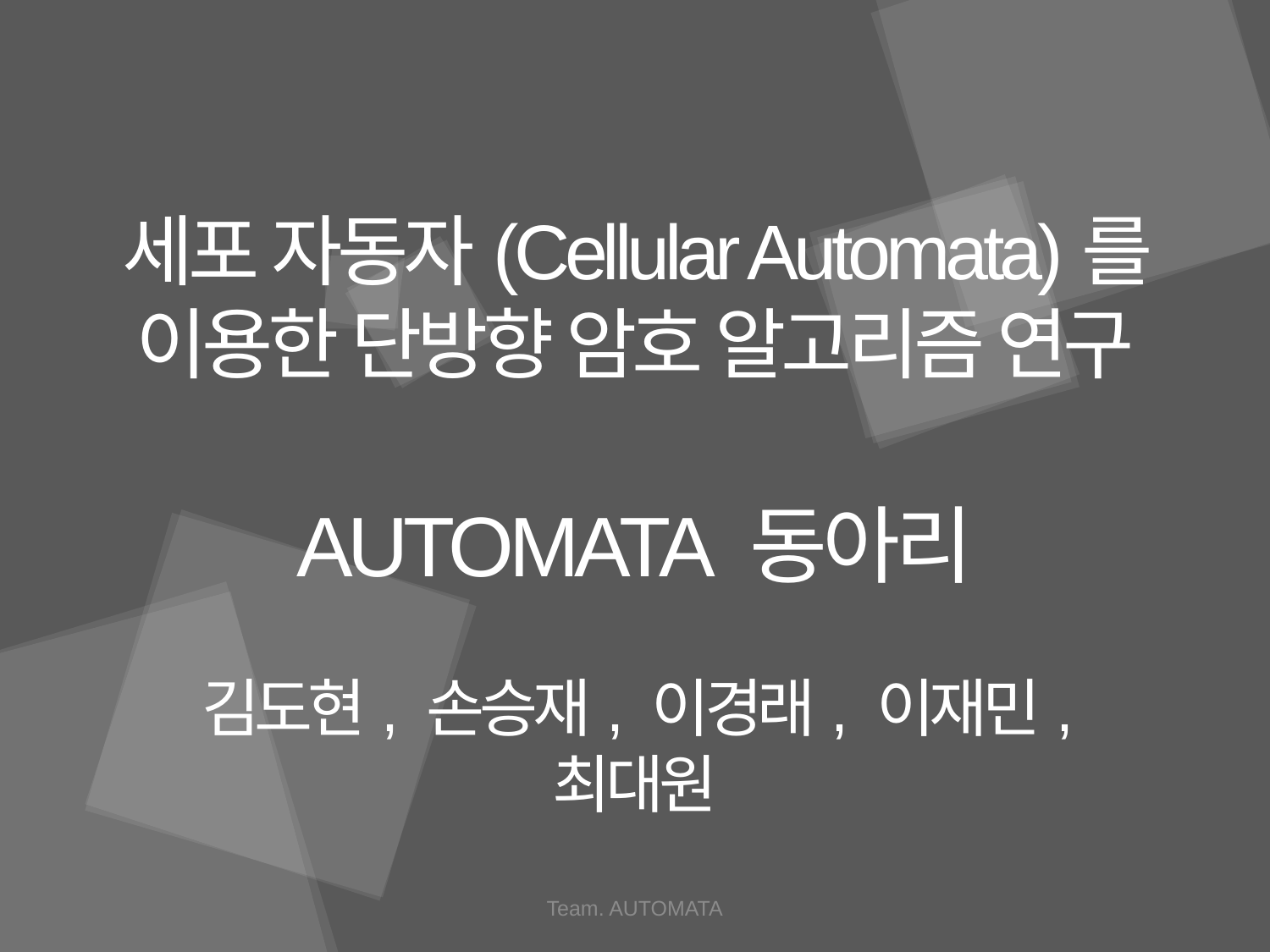

세포 자동자(Cellular Automata)를 이용한 단방향 암호 알고리즘 연구
AUTOMATA 동아리
김도현, 손승재, 이경래, 이재민, 최대원
Team. AUTOMATA